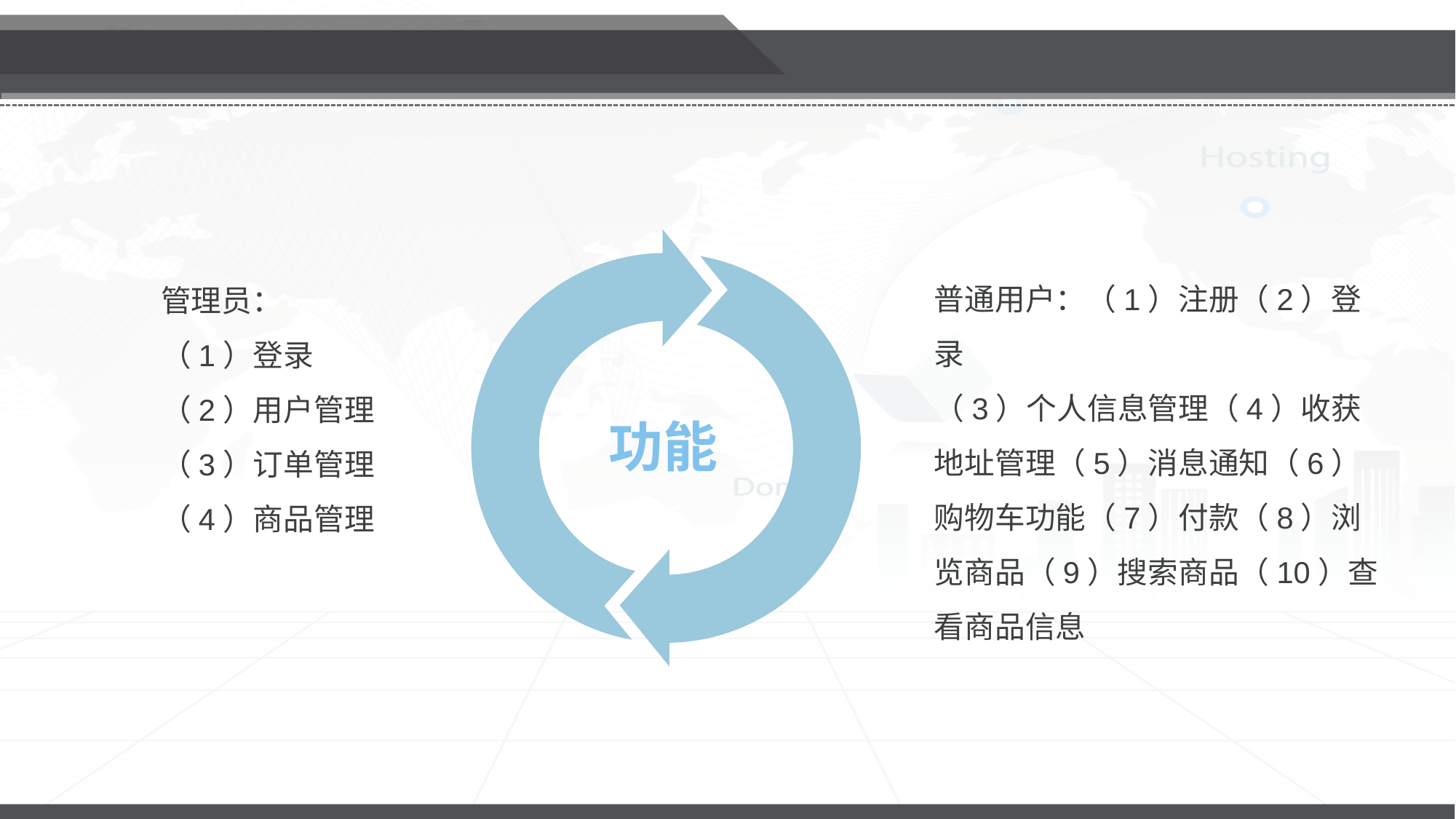

普通用户：（1）注册（2）登录
（3）个人信息管理（4）收获地址管理（5）消息通知（6）购物车功能（7）付款（8）浏览商品（9）搜索商品（10）查看商品信息
管理员：
（1）登录
（2）用户管理
（3）订单管理
（4）商品管理
功能